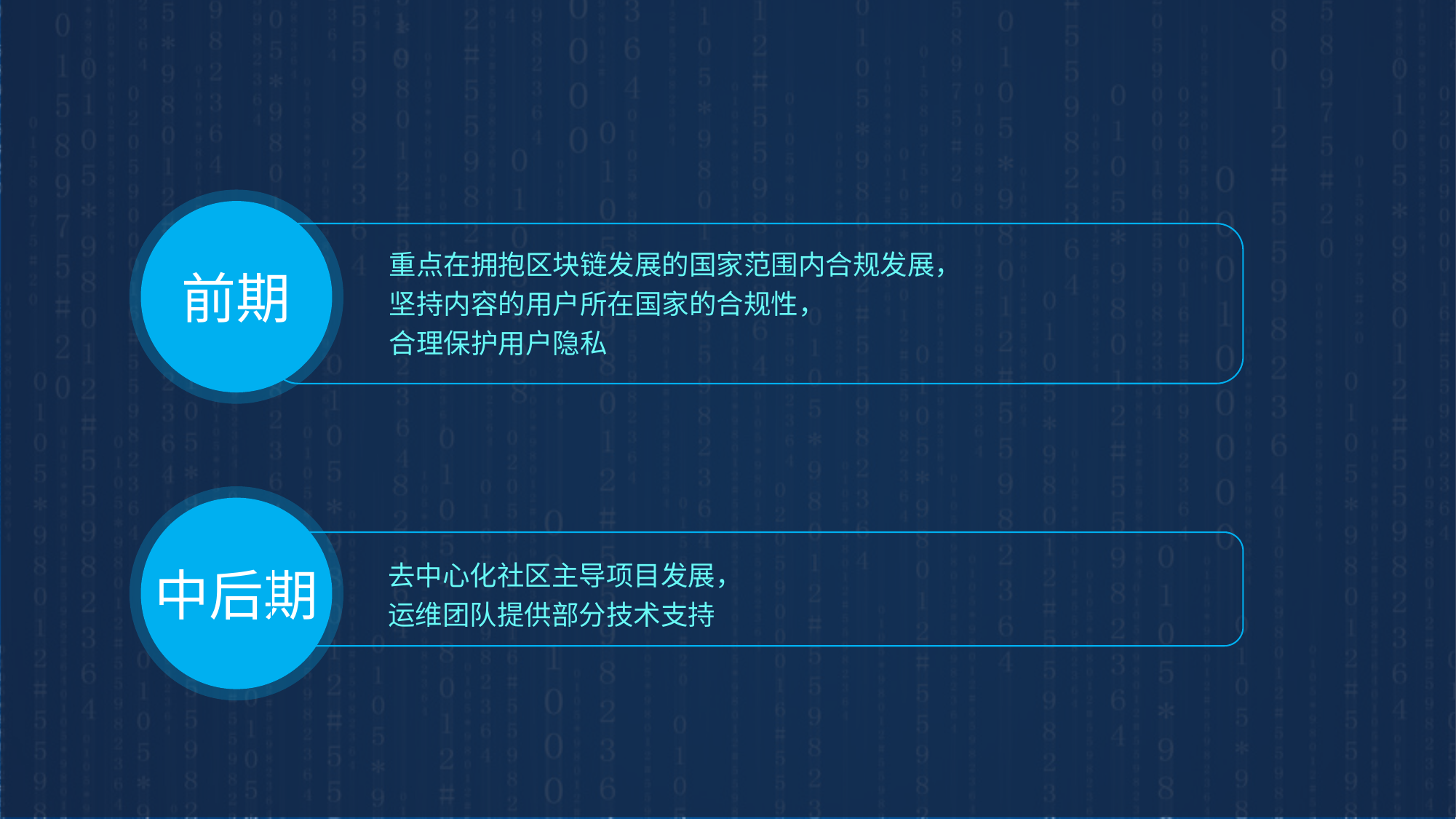

前期

重点在拥抱区块链发展的国家范围内合规发展，
坚持内容的用户所在国家的合规性，
合理保护用户隐私
中后期

去中心化社区主导项目发展，
运维团队提供部分技术支持